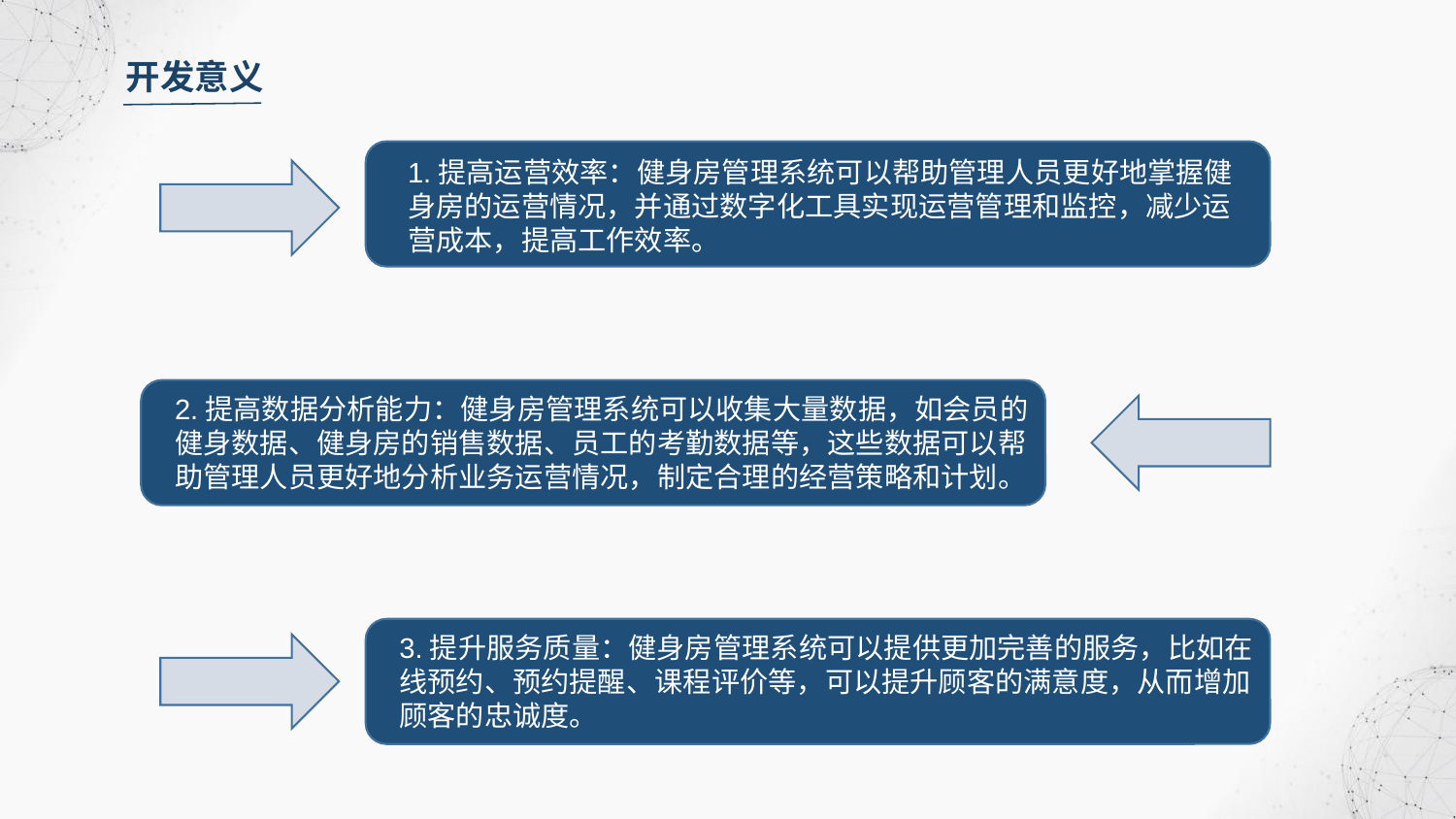

开发意义

1.提高运营效率：健身房管理系统可以帮助管理人员更好地掌握健身房的运营情况，并通过数字化工具实现运营管理和监控，减少运营成本，提高工作效率。

2.提高数据分析能力：健身房管理系统可以收集大量数据，如会员的健身数据、健身房的销售数据、员工的考勤数据等，这些数据可以帮助管理人员更好地分析业务运营情况，制定合理的经营策略和计划。

3.提升服务质量：健身房管理系统可以提供更加完善的服务，比如在线预约、预约提醒、课程评价等，可以提升顾客的满意度，从而增加顾客的忠诚度。